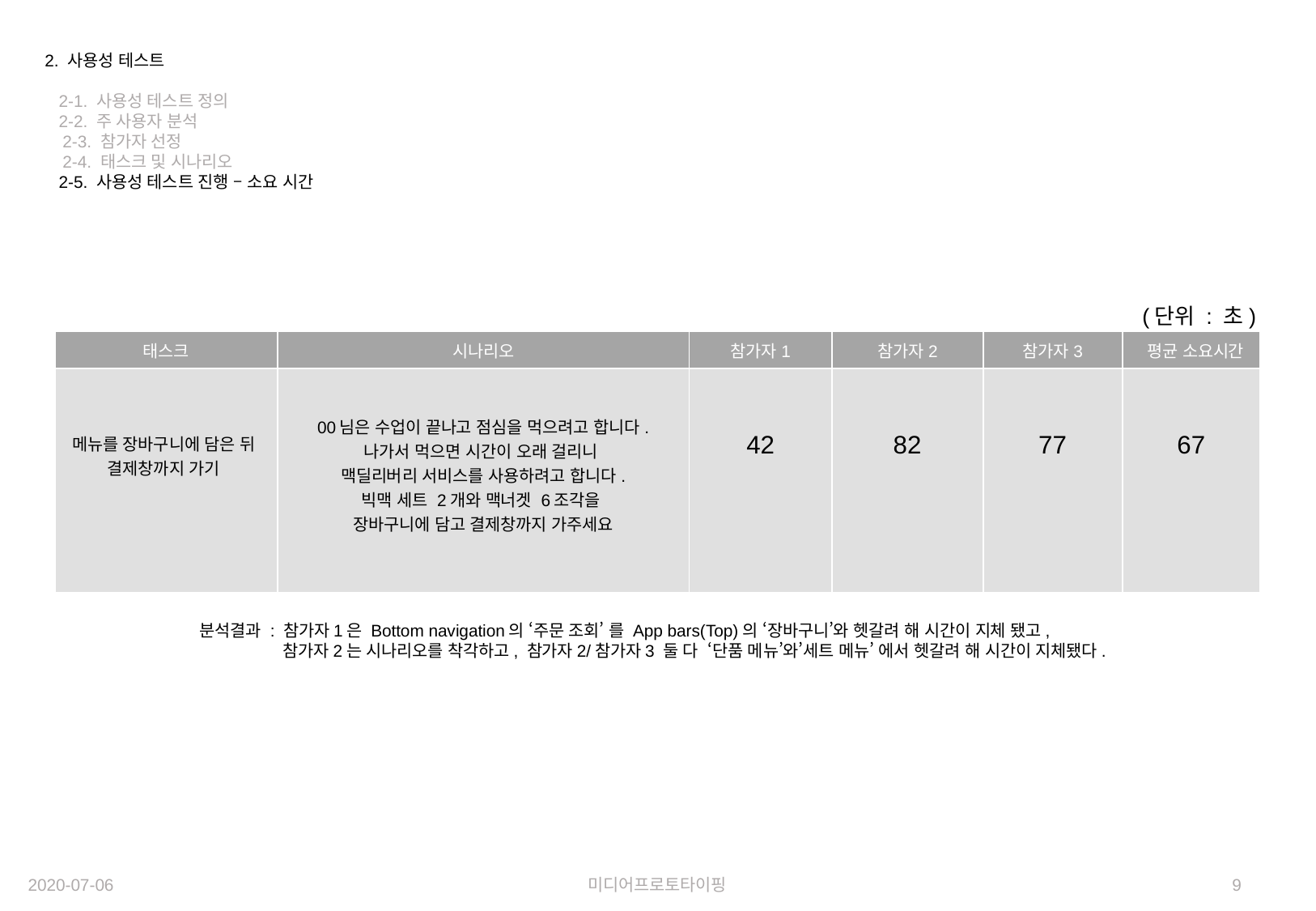

2. 사용성 테스트
   2-1. 사용성 테스트 정의
   2-2. 주 사용자 분석
   2-3. 참가자 선정
   2-4. 태스크 및 시나리오
   2-5. 사용성 테스트 진행 – 소요 시간
(단위 : 초)
| 태스크 | 시나리오 | 참가자1 | 참가자2 | 참가자3 | 평균 소요시간 |
| --- | --- | --- | --- | --- | --- |
| 메뉴를 장바구니에 담은 뒤 결제창까지 가기 | 00님은 수업이 끝나고 점심을 먹으려고 합니다. 나가서 먹으면 시간이 오래 걸리니 맥딜리버리 서비스를 사용하려고 합니다. 빅맥 세트 2개와 맥너겟 6조각을 장바구니에 담고 결제창까지 가주세요 | 42 | 82 | 77 | 67 |
분석결과 : 참가자1은 Bottom navigation의 ‘주문 조회’ 를 App bars(Top)의 ‘장바구니’와 헷갈려 해 시간이 지체 됐고,
                 참가자2는 시나리오를 착각하고, 참가자2/참가자3 둘 다  ‘단품 메뉴’와’세트 메뉴’ 에서 헷갈려 해 시간이 지체됐다.